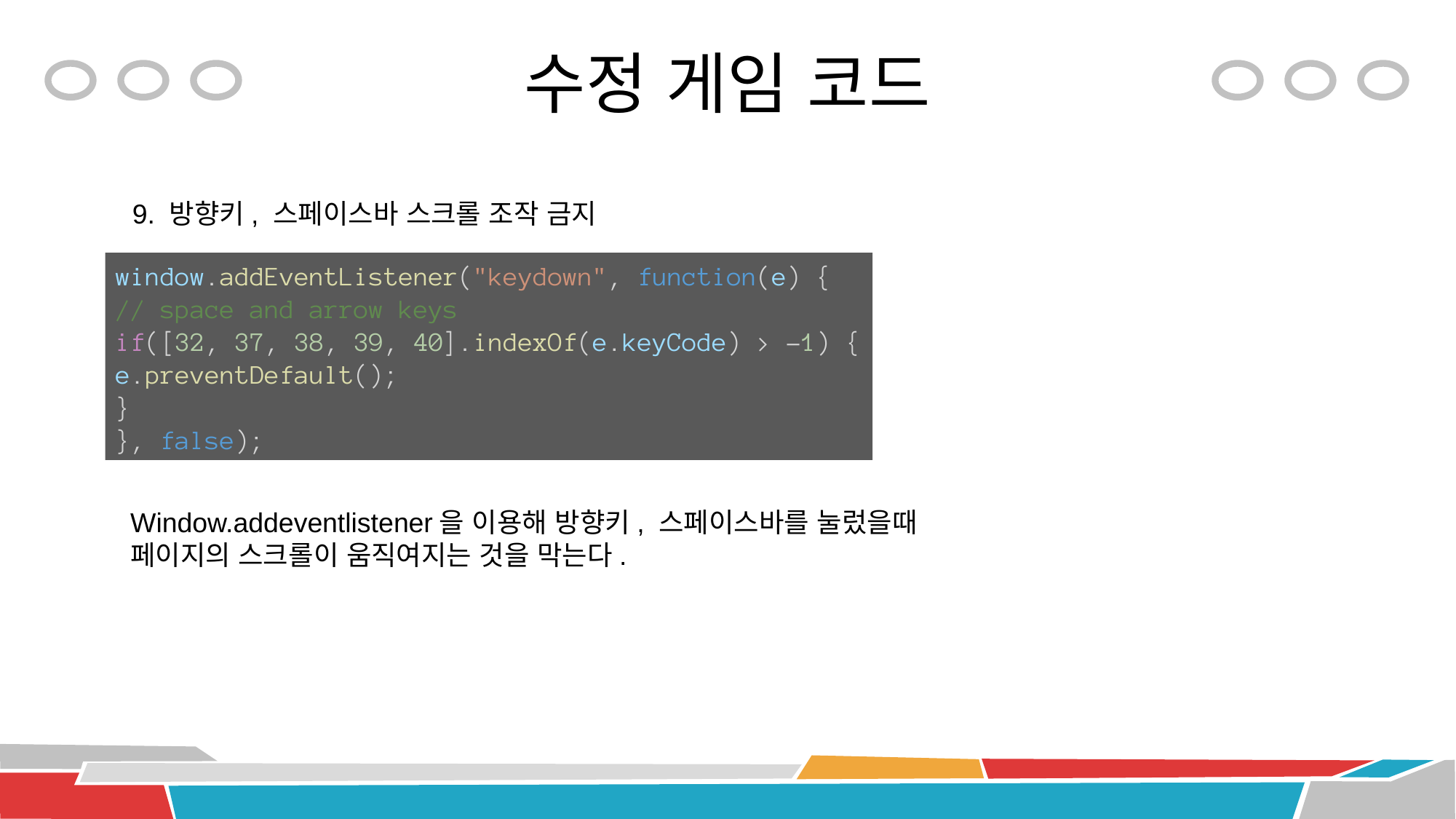

# 수정 게임 코드
9. 방향키, 스페이스바 스크롤 조작 금지
window.addEventListener("keydown", function(e) {
// space and arrow keys
if([32, 37, 38, 39, 40].indexOf(e.keyCode) > -1) {
e.preventDefault();
}
}, false);
Window.addeventlistener을 이용해 방향키, 스페이스바를 눌렀을때
페이지의 스크롤이 움직여지는 것을 막는다.